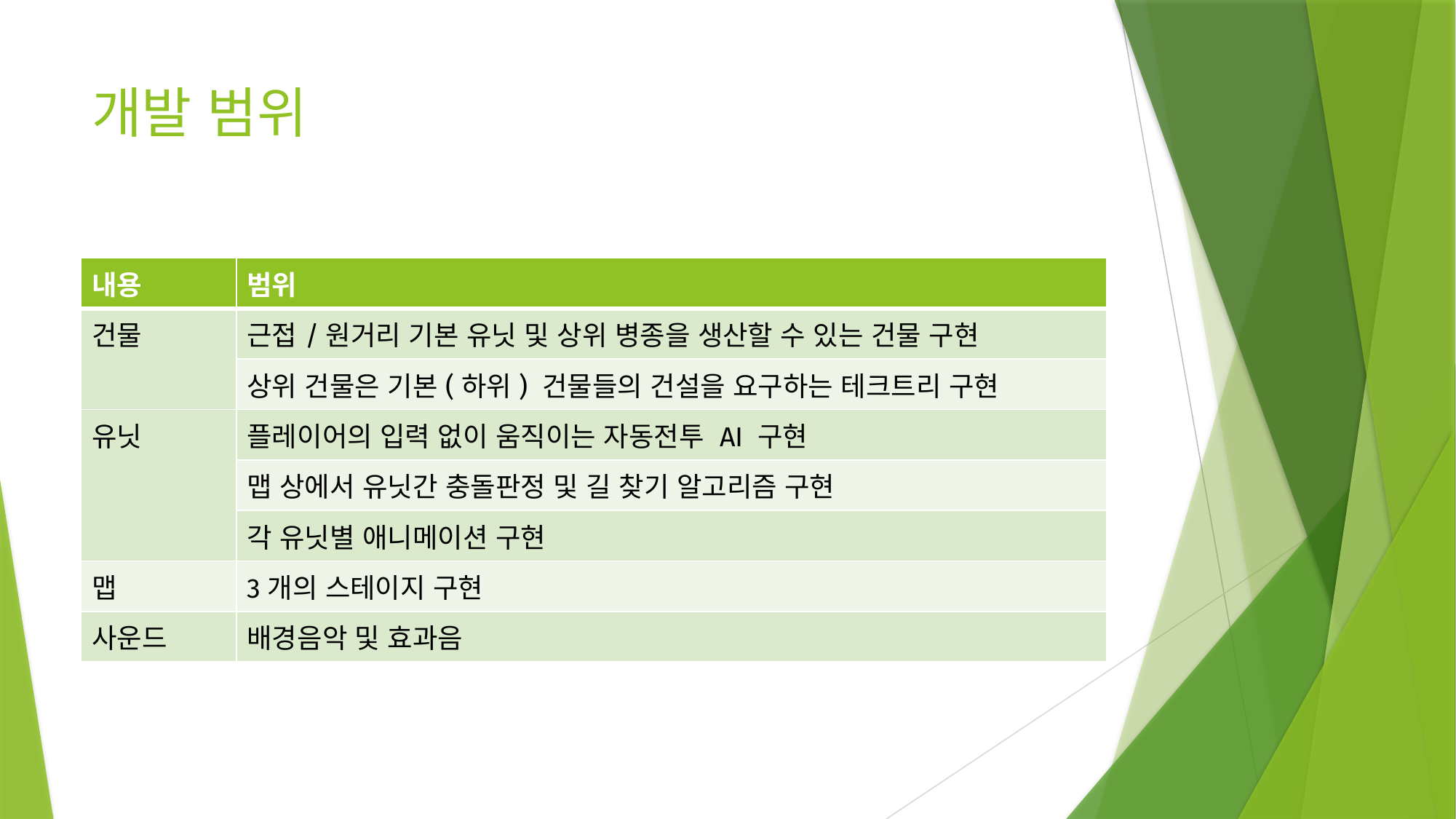

# 개발 범위
| 내용 | 범위 |
| --- | --- |
| 건물 | 근접/원거리 기본 유닛 및 상위 병종을 생산할 수 있는 건물 구현 |
|  | 상위 건물은 기본(하위) 건물들의 건설을 요구하는 테크트리 구현 |
| 유닛 | 플레이어의 입력 없이 움직이는 자동전투 AI 구현 |
|  | 맵 상에서 유닛간 충돌판정 및 길 찾기 알고리즘 구현 |
|  | 각 유닛별 애니메이션 구현 |
| 맵 | 3개의 스테이지 구현 |
| 사운드 | 배경음악 및 효과음 |